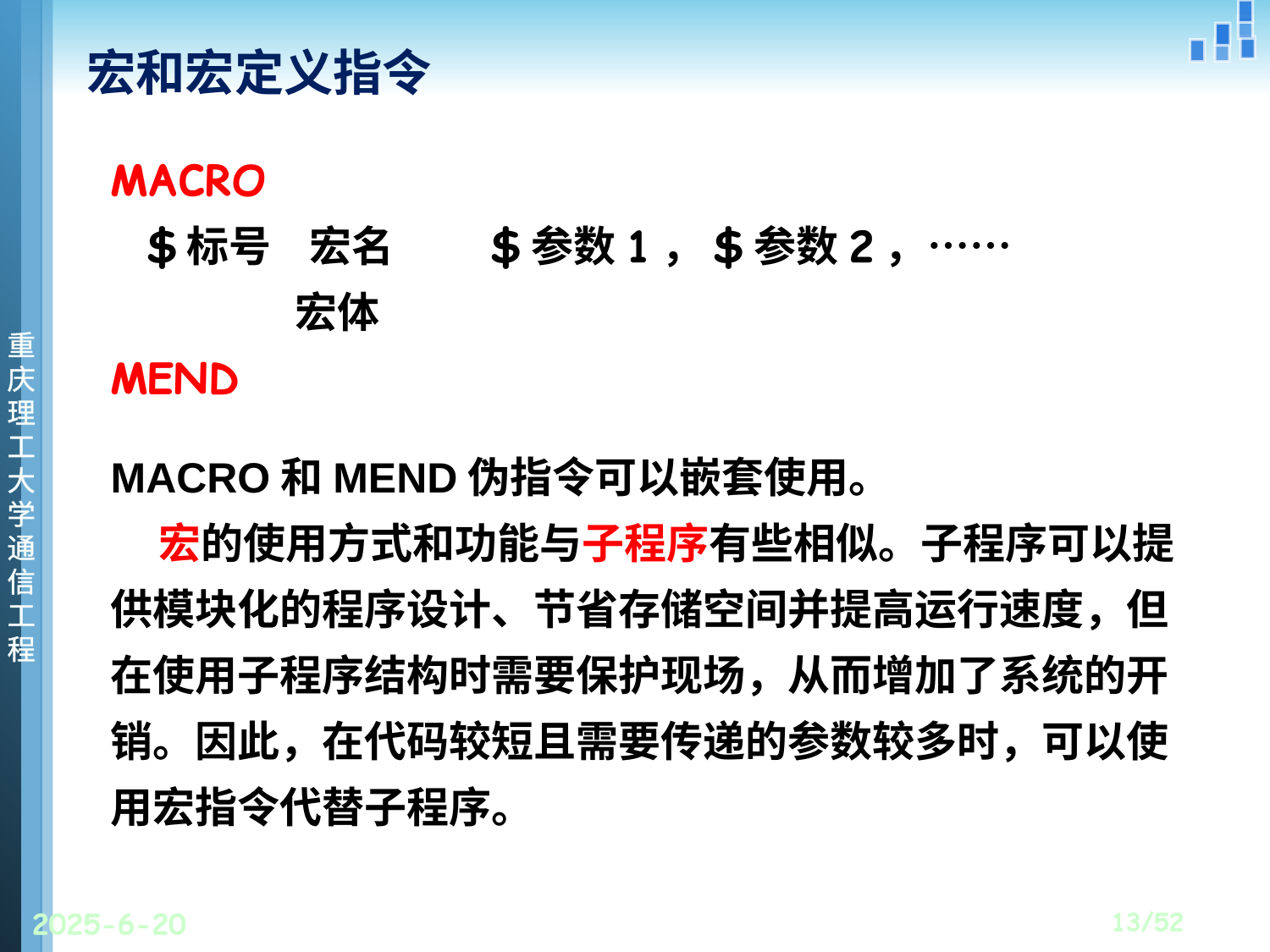

# 宏和宏定义指令
MACRO
  $标号    宏名	$参数1，$参数2，……
	     宏体
MEND

MACRO和MEND伪指令可以嵌套使用。
    宏的使用方式和功能与子程序有些相似。子程序可以提供模块化的程序设计、节省存储空间并提高运行速度，但在使用子程序结构时需要保护现场，从而增加了系统的开销。因此，在代码较短且需要传递的参数较多时，可以使用宏指令代替子程序。
2025-6-20
13/52